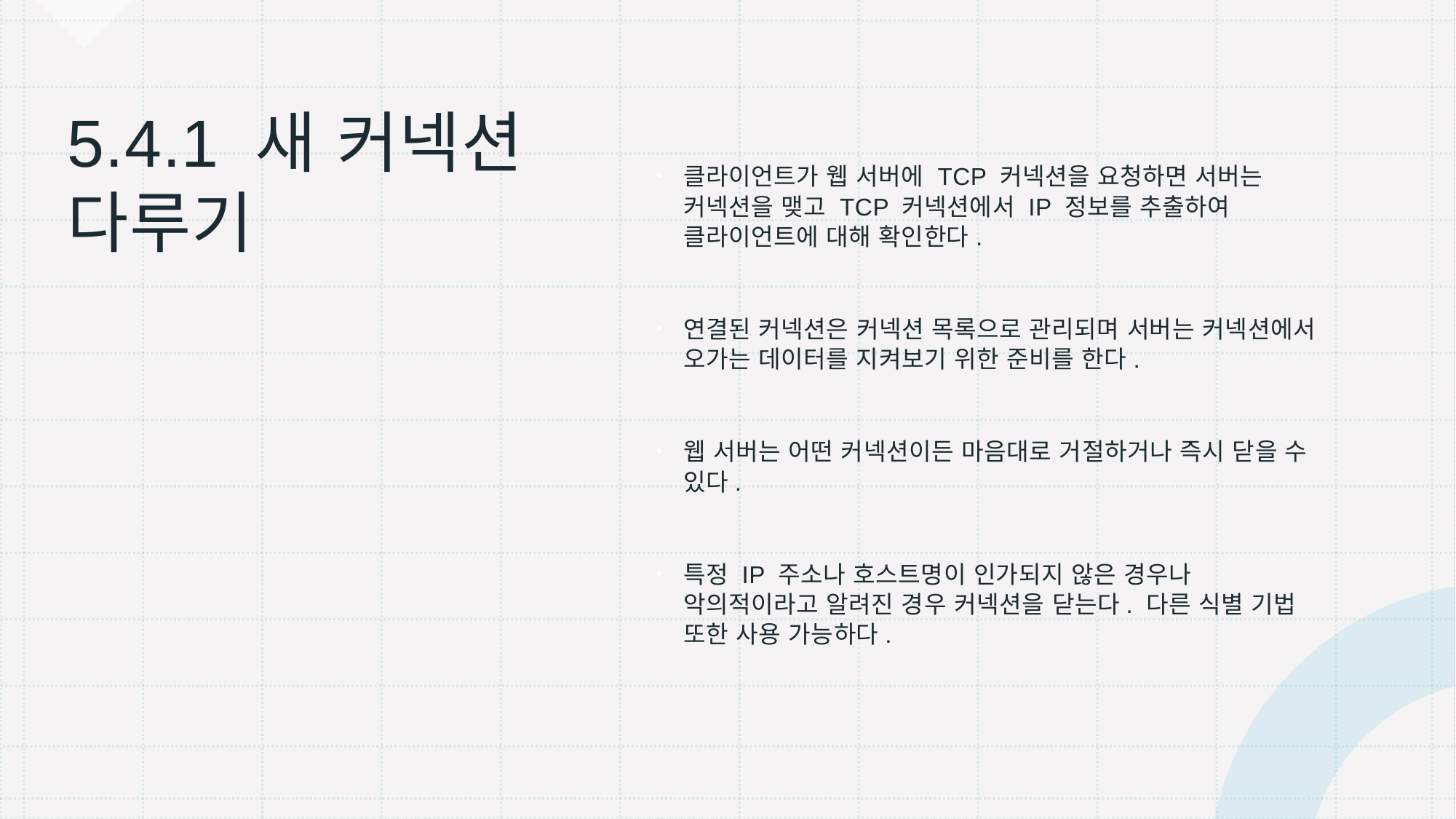

# 5.4.1 새 커넥션 다루기
클라이언트가 웹 서버에 TCP 커넥션을 요청하면 서버는 커넥션을 맺고 TCP 커넥션에서 IP 정보를 추출하여 클라이언트에 대해 확인한다.

연결된 커넥션은 커넥션 목록으로 관리되며 서버는 커넥션에서 오가는 데이터를 지켜보기 위한 준비를 한다.

웹 서버는 어떤 커넥션이든 마음대로 거절하거나 즉시 닫을 수 있다.

특정 IP 주소나 호스트명이 인가되지 않은 경우나 악의적이라고 알려진 경우 커넥션을 닫는다. 다른 식별 기법 또한 사용 가능하다.